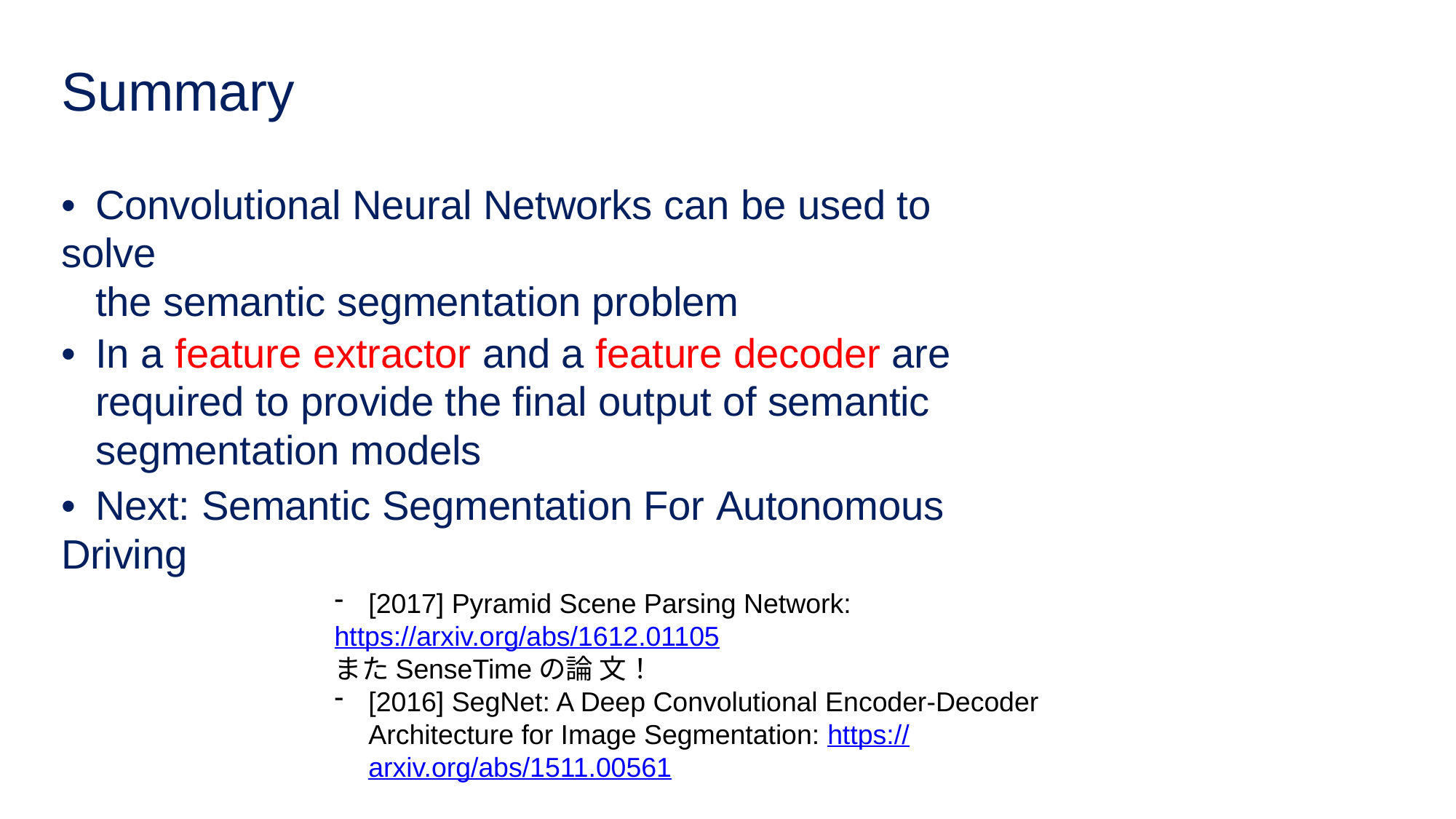

Summary
• Convolutional Neural Networks can be used to solve
the semantic segmentation problem
• In a feature extractor and a feature decoder are
required to provide the final output of semantic
segmentation models
• Next: Semantic Segmentation For Autonomous Driving
[2017] Pyramid Scene Parsing Network:
https://arxiv.org/abs/1612.01105
またSenseTimeの論 ⽂！
[2016] SegNet: A Deep Convolutional Encoder-Decoder Architecture for Image Segmentation: https://arxiv.org/abs/1511.00561